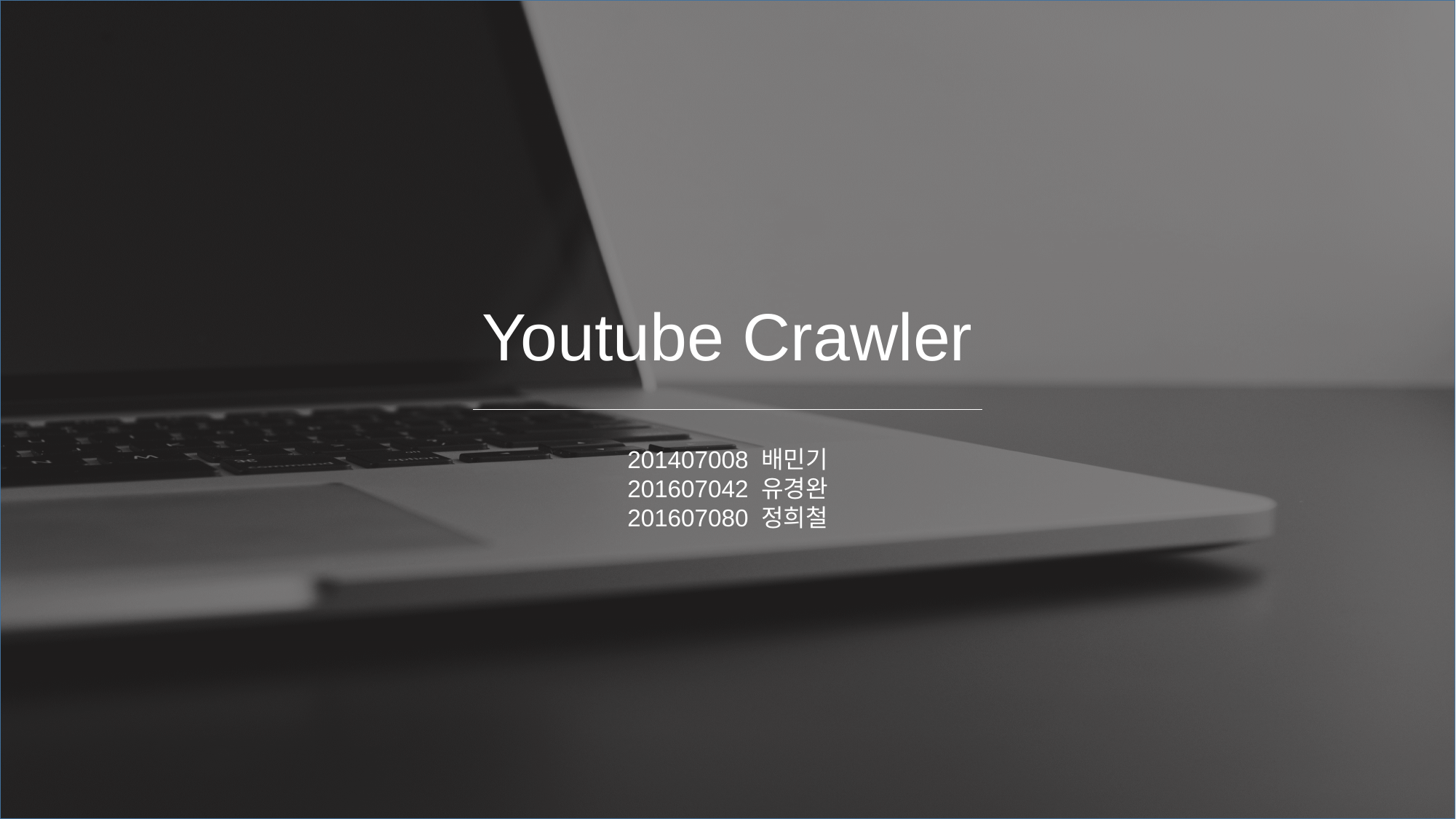

Youtube Crawler
201407008 배민기
201607042 유경완
201607080 정희철